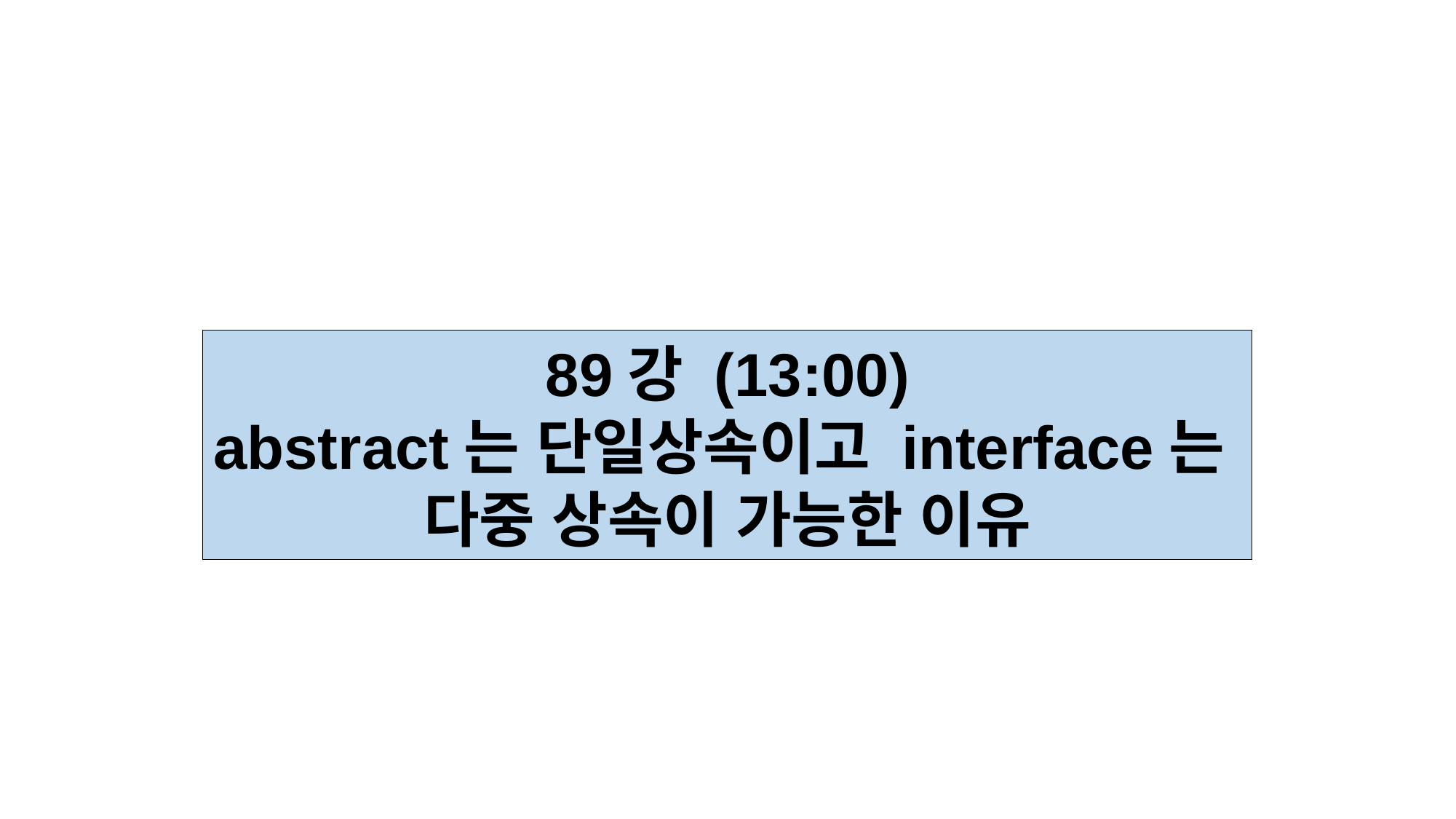

89강 (13:00)
abstract는 단일상속이고 interface는
다중 상속이 가능한 이유